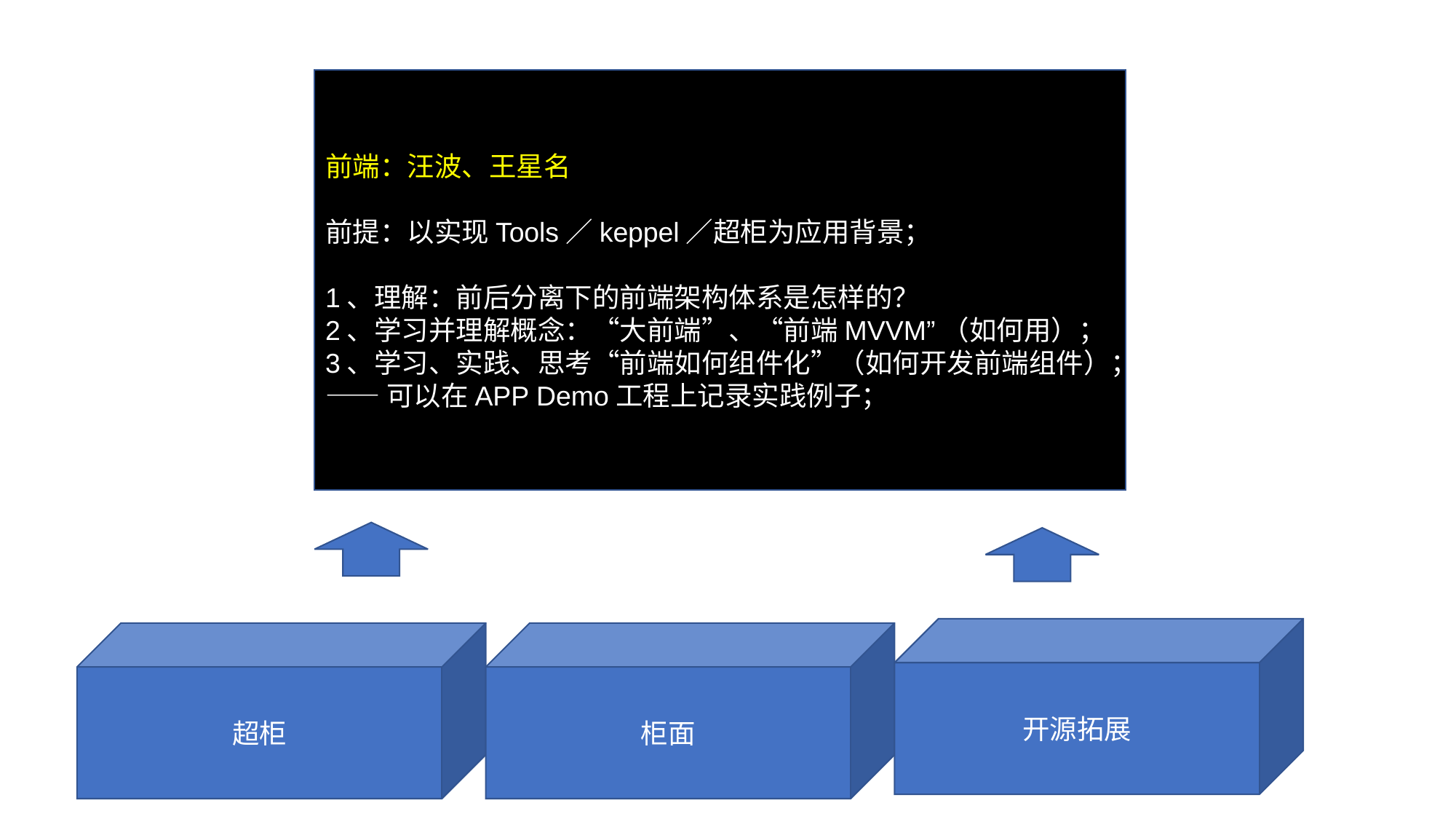

前端：汪波、王星名

前提：以实现Tools／keppel／超柜为应用背景；

1、理解：前后分离下的前端架构体系是怎样的？
2、学习并理解概念：“大前端”、“前端MVVM”（如何用）；
3、学习、实践、思考“前端如何组件化”（如何开发前端组件）；
——可以在APP Demo工程上记录实践例子；

开源拓展
超柜
柜面